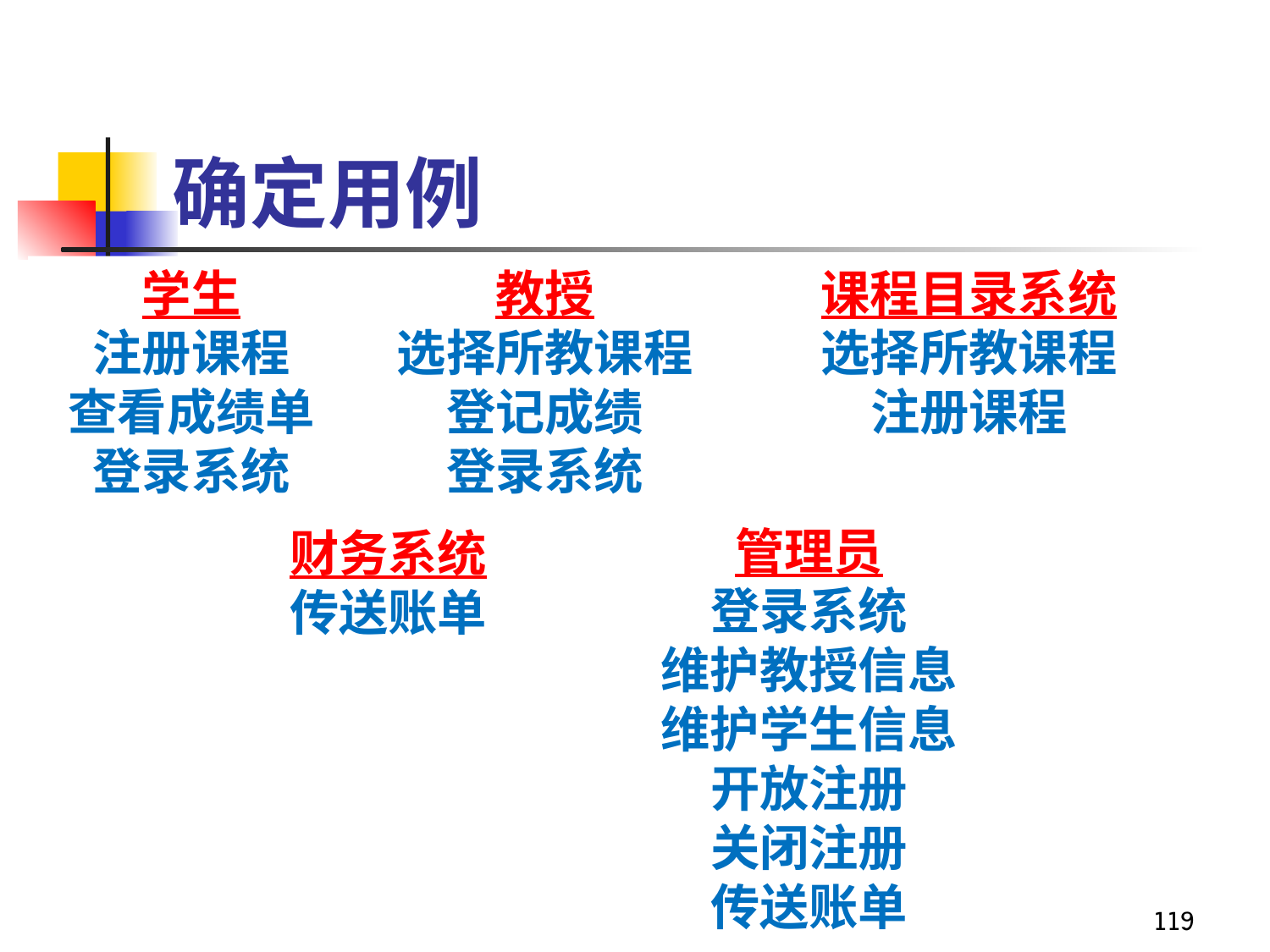

# 确定用例
学生
注册课程
查看成绩单
登录系统
教授
选择所教课程
登记成绩
登录系统
课程目录系统
选择所教课程
注册课程
管理员
登录系统
维护教授信息
维护学生信息
开放注册
关闭注册
传送账单
财务系统
传送账单
119